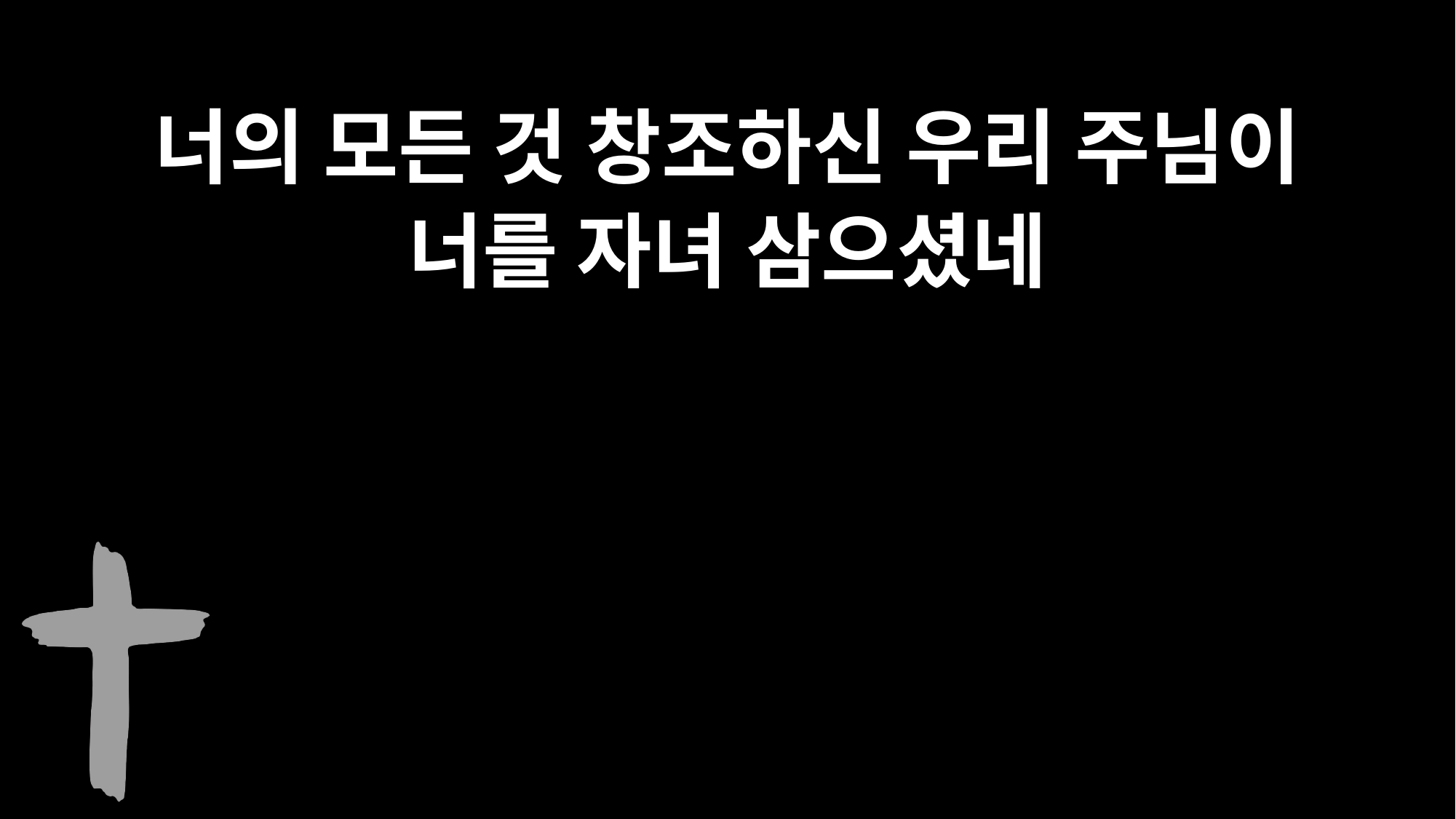

너의 모든 것 창조하신 우리 주님이
너를 자녀 삼으셨네